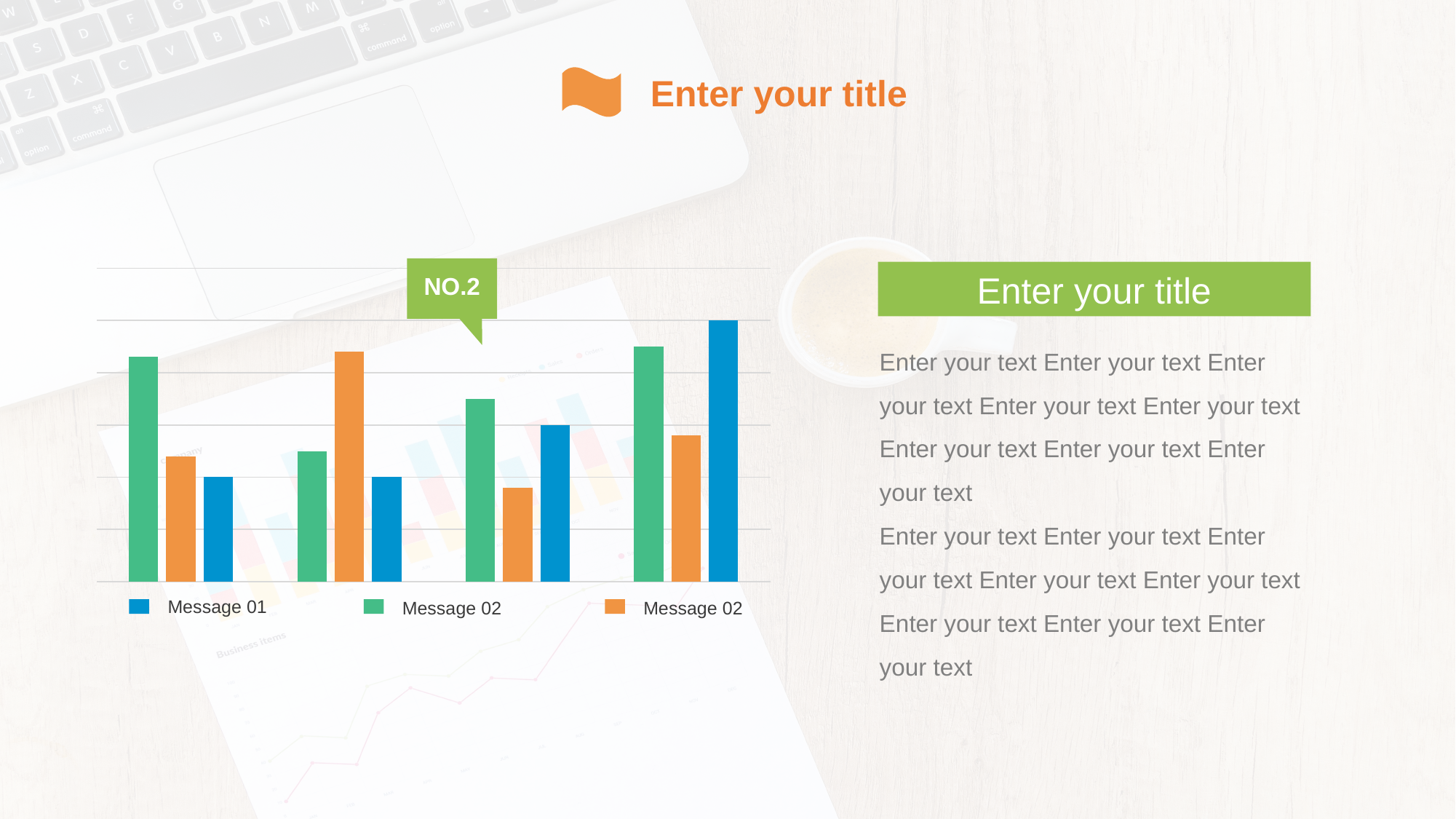

Enter your title

### Chart

| Category | 系列 1 | 系列 2 | 系列 3 |
|---|---|---|---|
| 类别 1 | 4.3 | 2.4 | 2.0 |
| 类别 2 | 2.5 | 4.4 | 2.0 |
| 类别 3 | 3.5 | 1.8 | 3.0 |
| 类别 4 | 4.5 | 2.8 | 5.0 |
Enter your title
NO.2
Enter your text Enter your text Enter your text Enter your text Enter your text Enter your text Enter your text Enter your text
Enter your text Enter your text Enter your text Enter your text Enter your text Enter your text Enter your text Enter your text
Message 01
Message 02
Message 02